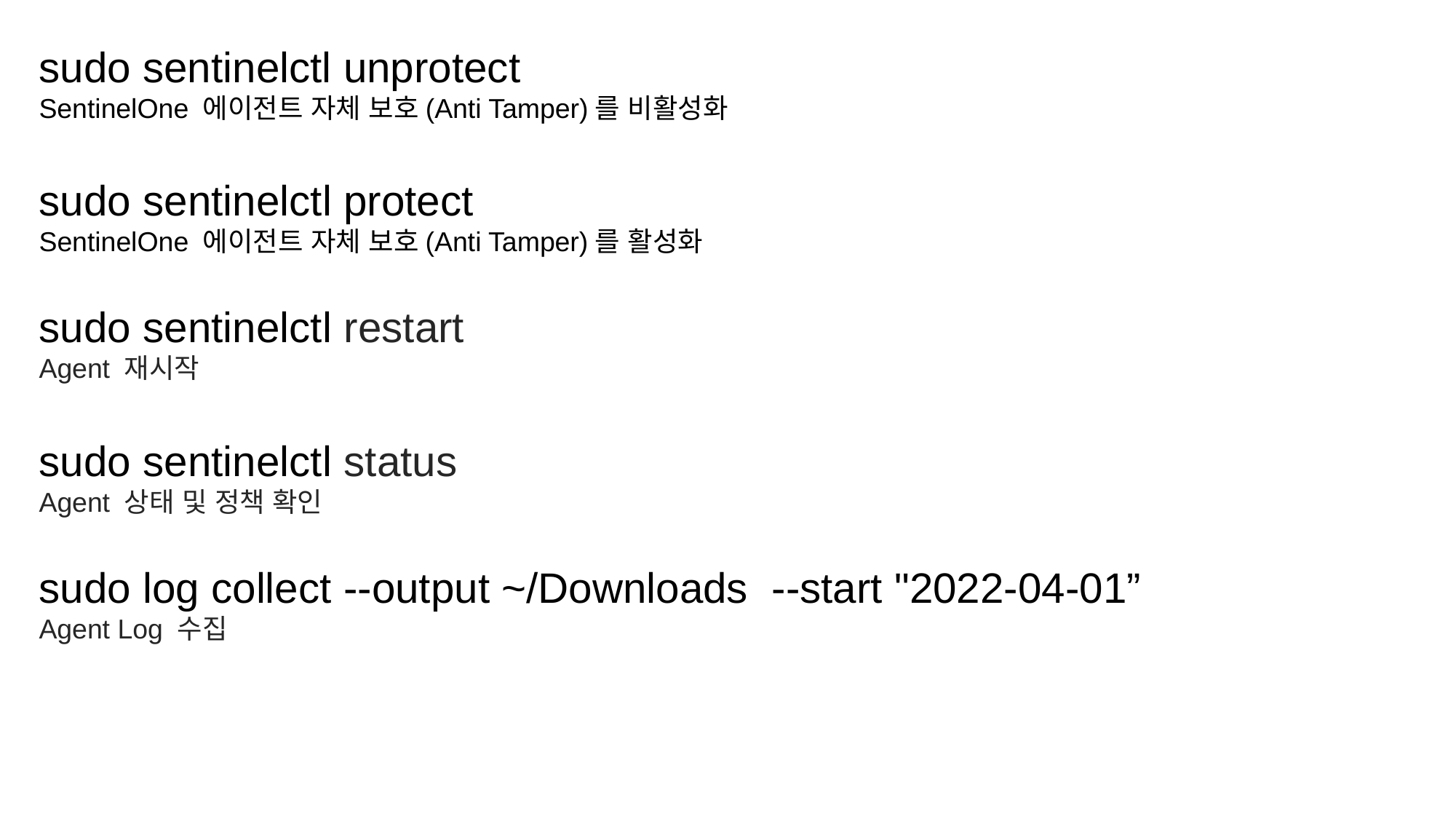

sudo sentinelctl unprotect
SentinelOne 에이전트 자체 보호(Anti Tamper)를 비활성화
sudo sentinelctl protect
SentinelOne 에이전트 자체 보호(Anti Tamper)를 활성화
sudo sentinelctl restart
Agent 재시작
sudo sentinelctl status
Agent 상태 및 정책 확인
sudo log collect --output ~/Downloads  --start "2022-04-01”
Agent Log 수집